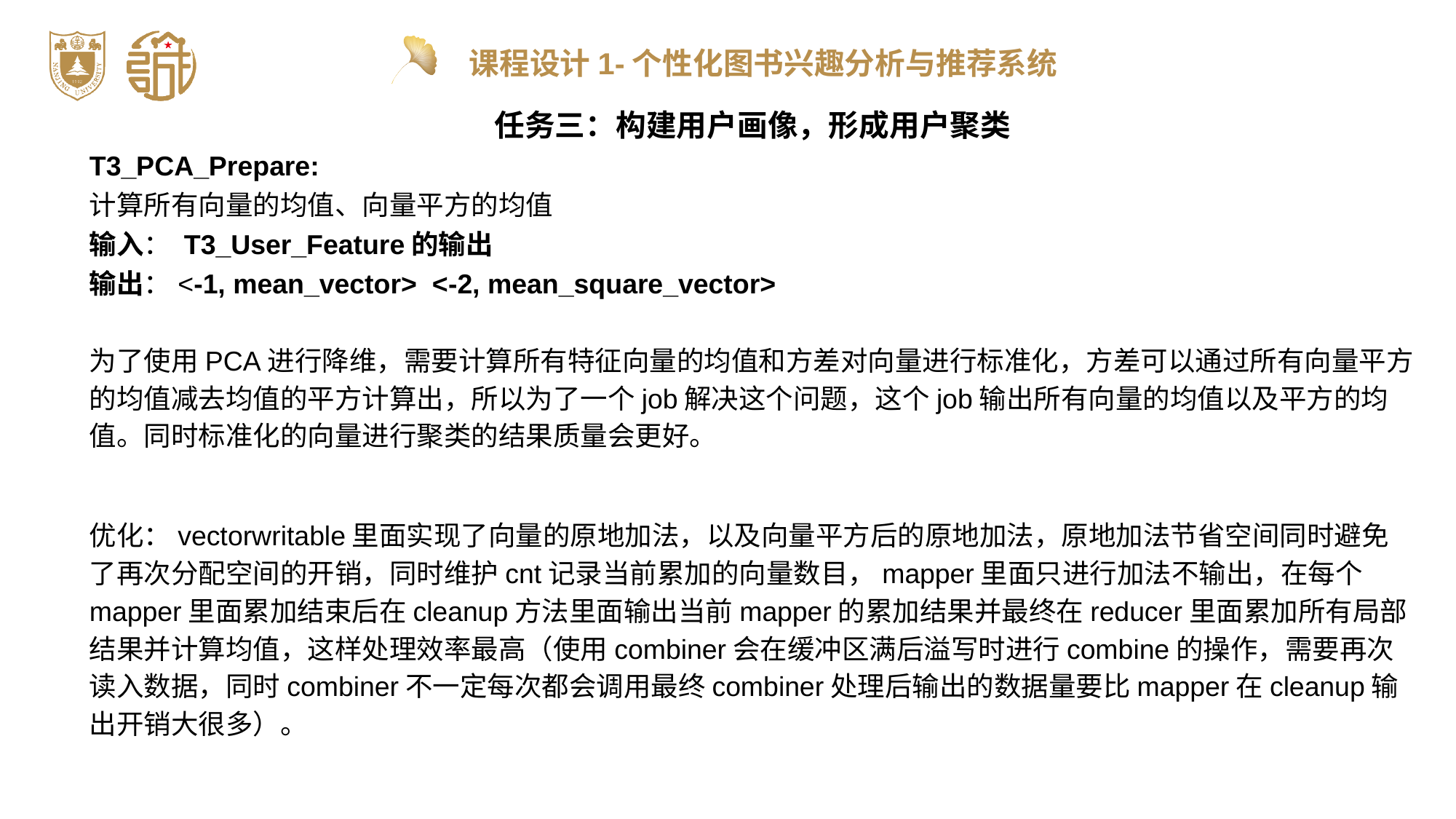

任务三：构建用户画像，形成用户聚类
T3_PCA_Prepare:
计算所有向量的均值、向量平方的均值
输入： T3_User_Feature的输出
输出：<-1, mean_vector>  <-2, mean_square_vector>

为了使用PCA进行降维，需要计算所有特征向量的均值和方差对向量进行标准化，方差可以通过所有向量平方的均值减去均值的平方计算出，所以为了一个job解决这个问题，这个job输出所有向量的均值以及平方的均值。同时标准化的向量进行聚类的结果质量会更好。

优化：vectorwritable里面实现了向量的原地加法，以及向量平方后的原地加法，原地加法节省空间同时避免了再次分配空间的开销，同时维护cnt记录当前累加的向量数目，mapper里面只进行加法不输出，在每个mapper里面累加结束后在cleanup方法里面输出当前mapper的累加结果并最终在reducer里面累加所有局部结果并计算均值，这样处理效率最高（使用combiner会在缓冲区满后溢写时进行combine的操作，需要再次读入数据，同时combiner不一定每次都会调用最终combiner处理后输出的数据量要比mapper在cleanup输出开销大很多）。